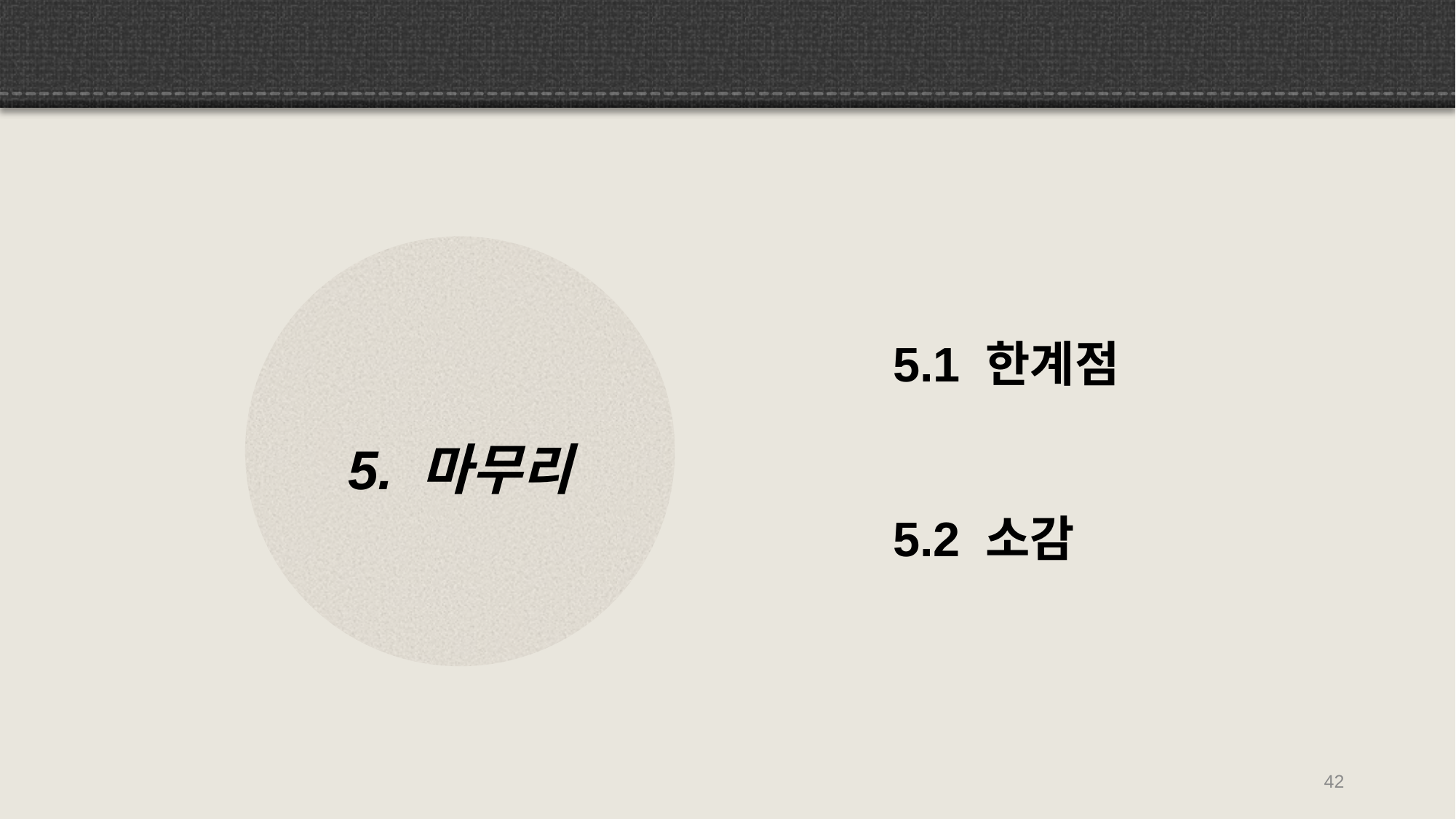

5. 마무리
5.1 한계점

5.2 소감
42